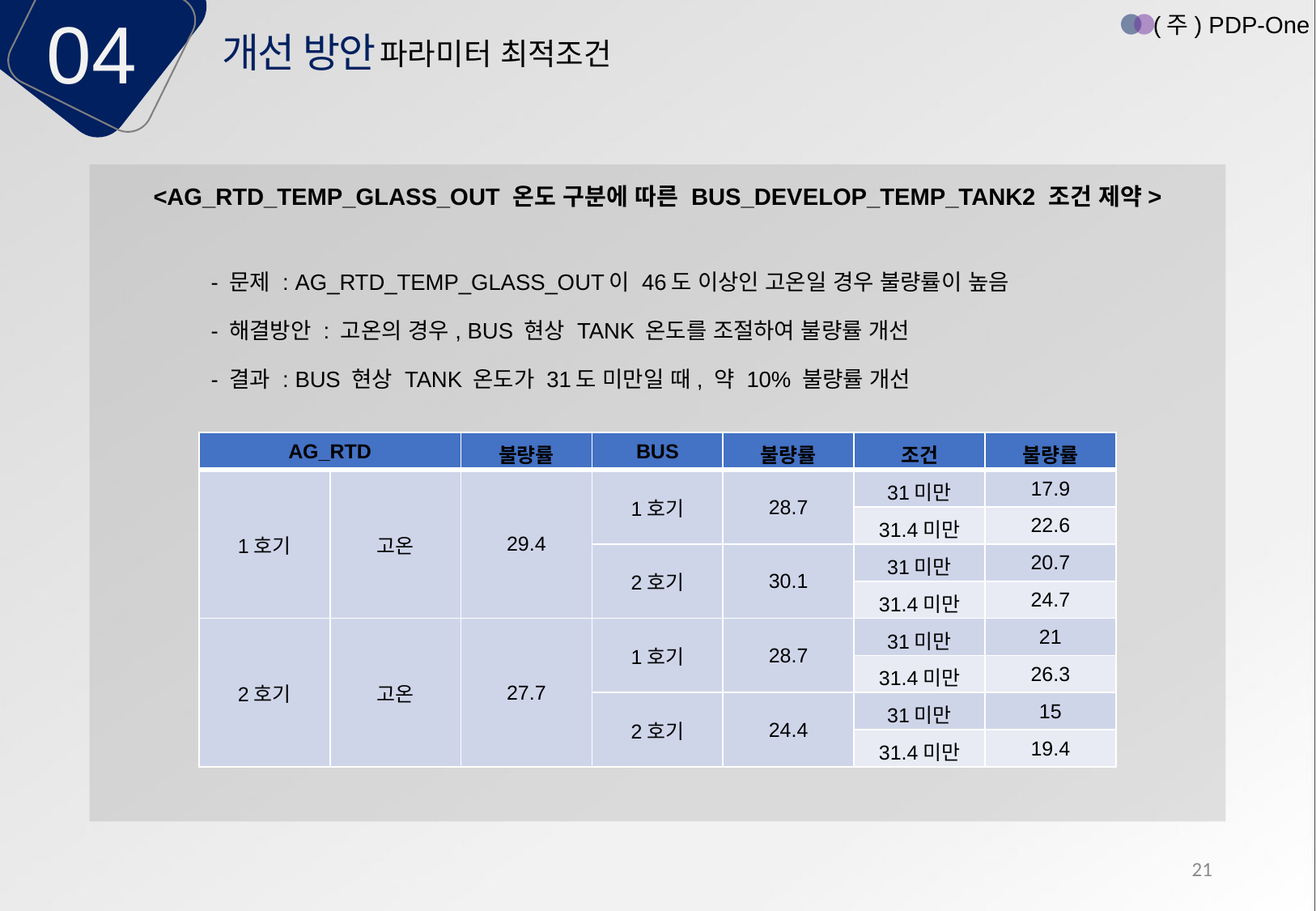

04
(주) PDP-One

개선 방안
파라미터 최적조건

<AG_RTD_TEMP_GLASS_OUT 온도 구분에 따른 BUS_DEVELOP_TEMP_TANK2 조건 제약>
- 문제 : AG_RTD_TEMP_GLASS_OUT이 46도 이상인 고온일 경우 불량률이 높음
- 해결방안 : 고온의 경우, BUS 현상 TANK 온도를 조절하여 불량률 개선
- 결과 : BUS 현상 TANK 온도가 31도 미만일 때, 약 10% 불량률 개선
| AG\_RTD |  | 불량률 | BUS | 불량률 | 조건 | 불량률 |
| --- | --- | --- | --- | --- | --- | --- |
| 1호기 | 고온 | 29.4 | 1호기 | 28.7 | 31미만 | 17.9 |
|  |  |  |  |  | 31.4미만 | 22.6 |
|  |  |  | 2호기 | 30.1 | 31미만 | 20.7 |
|  |  |  |  |  | 31.4미만 | 24.7 |
| 2호기 | 고온 | 27.7 | 1호기 | 28.7 | 31미만 | 21 |
|  |  |  |  |  | 31.4미만 | 26.3 |
|  |  |  | 2호기 | 24.4 | 31미만 | 15 |
|  |  |  |  |  | 31.4미만 | 19.4 |
21